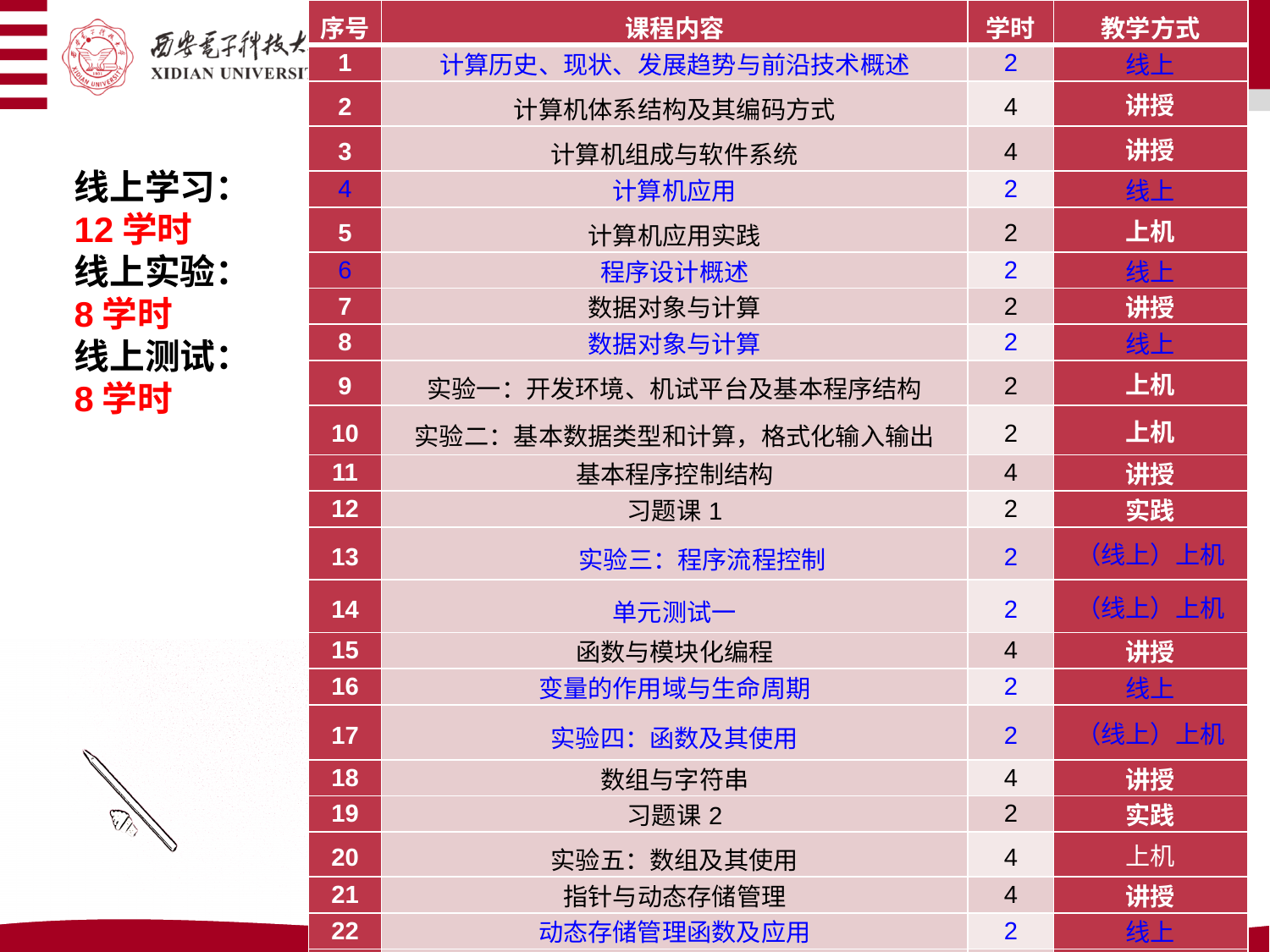

| 序号 | 课程内容 | 学时 | 教学方式 |
| --- | --- | --- | --- |
| 1 | 计算历史、现状、发展趋势与前沿技术概述 | 2 | 线上 |
| 2 | 计算机体系结构及其编码方式 | 4 | 讲授 |
| 3 | 计算机组成与软件系统 | 4 | 讲授 |
| 4 | 计算机应用 | 2 | 线上 |
| 5 | 计算机应用实践 | 2 | 上机 |
| 6 | 程序设计概述 | 2 | 线上 |
| 7 | 数据对象与计算 | 2 | 讲授 |
| 8 | 数据对象与计算 | 2 | 线上 |
| 9 | 实验一：开发环境、机试平台及基本程序结构 | 2 | 上机 |
| 10 | 实验二：基本数据类型和计算，格式化输入输出 | 2 | 上机 |
| 11 | 基本程序控制结构 | 4 | 讲授 |
| 12 | 习题课1 | 2 | 实践 |
| 13 | 实验三：程序流程控制 | 2 | （线上）上机 |
| 14 | 单元测试一 | 2 | （线上）上机 |
| 15 | 函数与模块化编程 | 4 | 讲授 |
| 16 | 变量的作用域与生命周期 | 2 | 线上 |
| 17 | 实验四：函数及其使用 | 2 | （线上）上机 |
| 18 | 数组与字符串 | 4 | 讲授 |
| 19 | 习题课2 | 2 | 实践 |
| 20 | 实验五：数组及其使用 | 4 | 上机 |
| 21 | 指针与动态存储管理 | 4 | 讲授 |
| 22 | 动态存储管理函数及应用 | 2 | 线上 |
| 23 | 结构体与复杂数据表示 | 2 | 讲授 |
| 24 | 实验六：结构体及其应用 | 2 | 上机 |
| 25 | 单元测试二 | 2 | （线上）上机 |
线上学习：12学时
线上实验：8学时
线上测试：
8学时